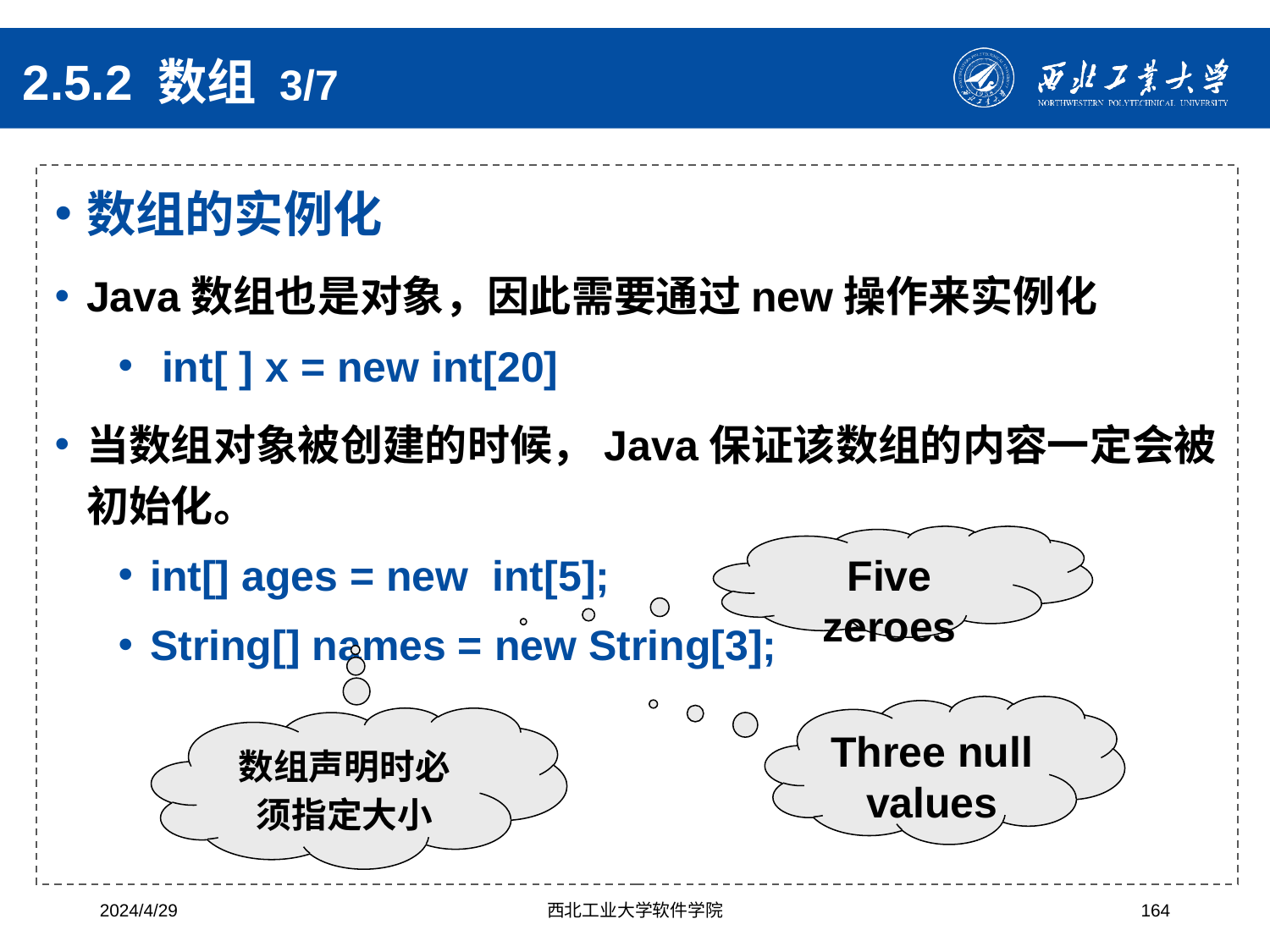

# 2.5.2 数组 3/7
数组的实例化
Java数组也是对象，因此需要通过new操作来实例化
 int[ ] x = new int[20]
当数组对象被创建的时候，Java保证该数组的内容一定会被初始化。
int[] ages = new  int[5];
String[] names = new String[3];

Five zeroes
Three null values
数组声明时必须指定大小
2024/4/29
西北工业大学软件学院
164